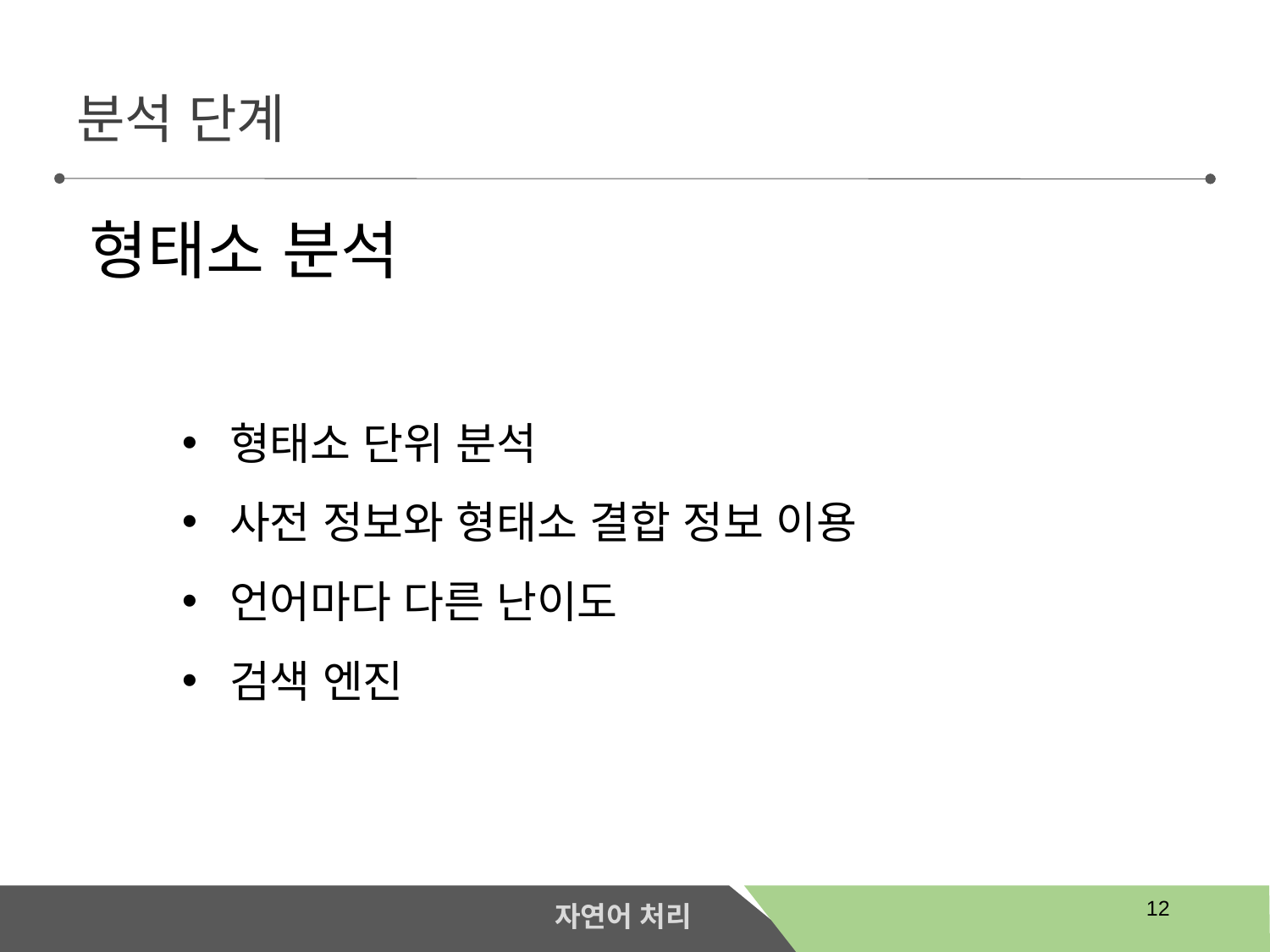

분석 단계
형태소 분석
형태소 단위 분석
사전 정보와 형태소 결합 정보 이용
언어마다 다른 난이도
검색 엔진
12

자연어 처리